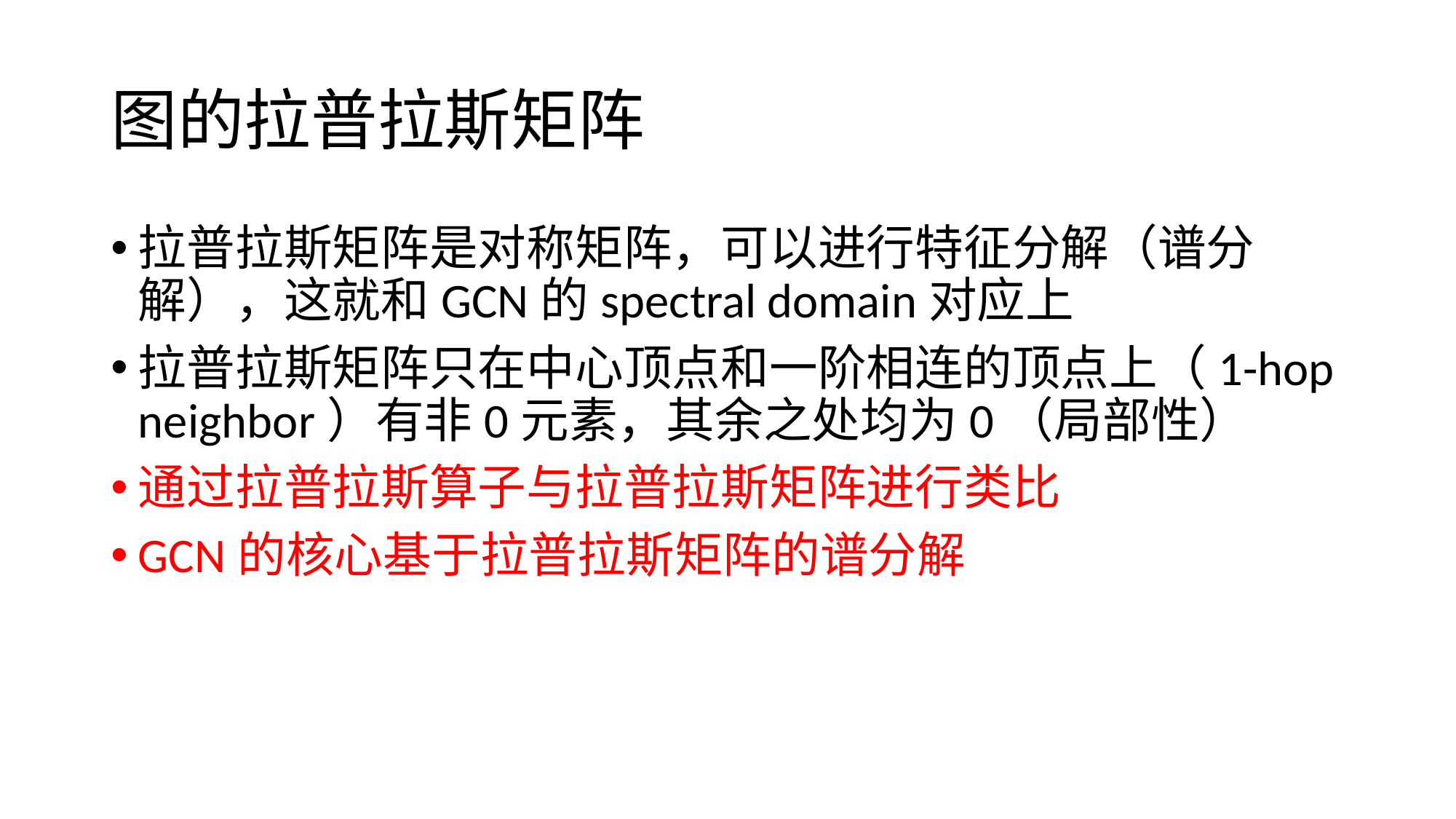

# 图的拉普拉斯矩阵
拉普拉斯矩阵是对称矩阵，可以进行特征分解（谱分解），这就和GCN的spectral domain对应上
拉普拉斯矩阵只在中心顶点和一阶相连的顶点上（1-hop neighbor）有非0元素，其余之处均为0（局部性）
通过拉普拉斯算子与拉普拉斯矩阵进行类比
GCN的核心基于拉普拉斯矩阵的谱分解